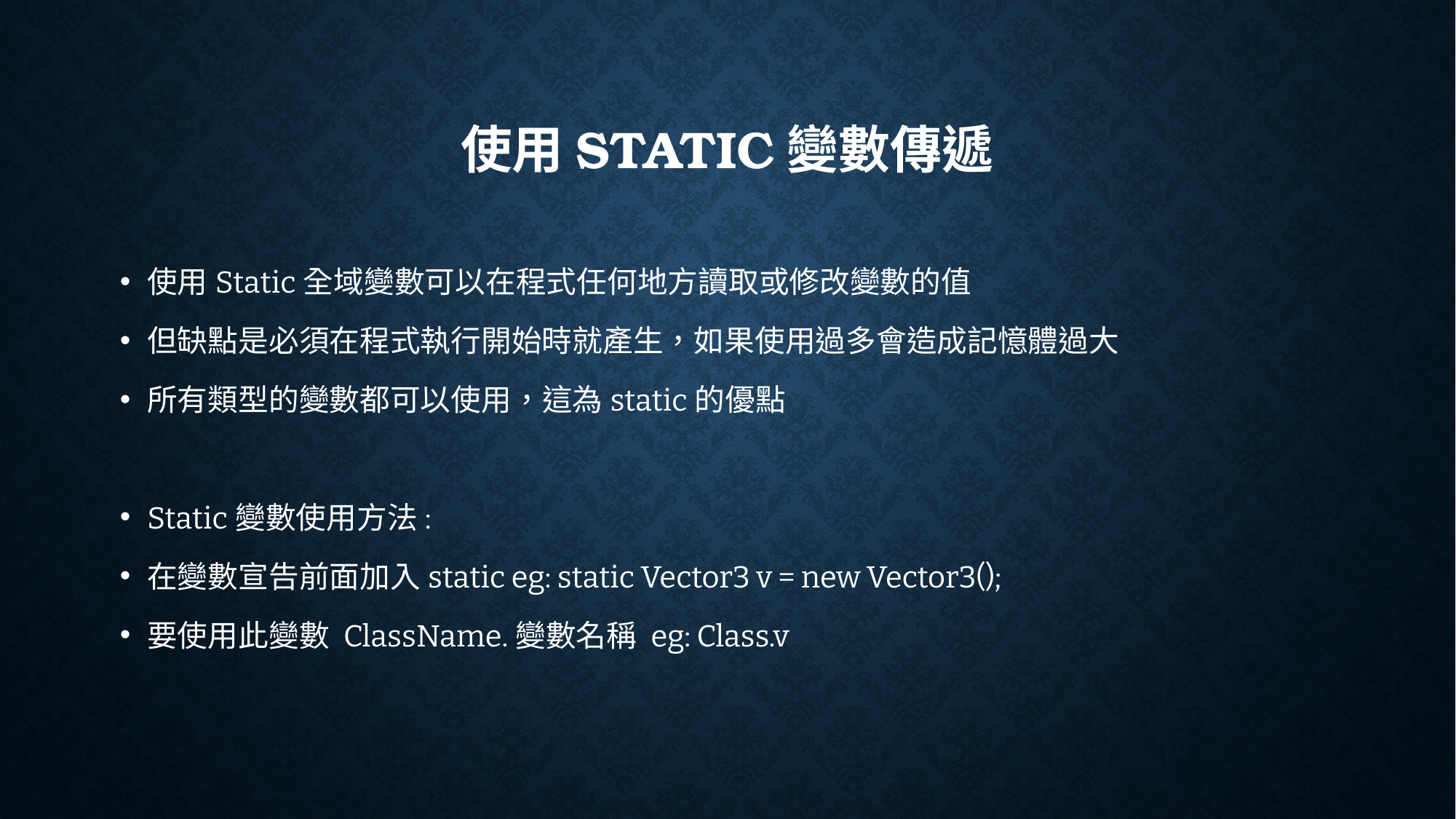

# 使用Static變數傳遞
使用Static全域變數可以在程式任何地方讀取或修改變數的值
但缺點是必須在程式執行開始時就產生，如果使用過多會造成記憶體過大
所有類型的變數都可以使用，這為static的優點

Static變數使用方法:
在變數宣告前面加入static eg: static Vector3 v = new Vector3();
要使用此變數 ClassName.變數名稱 eg: Class.v